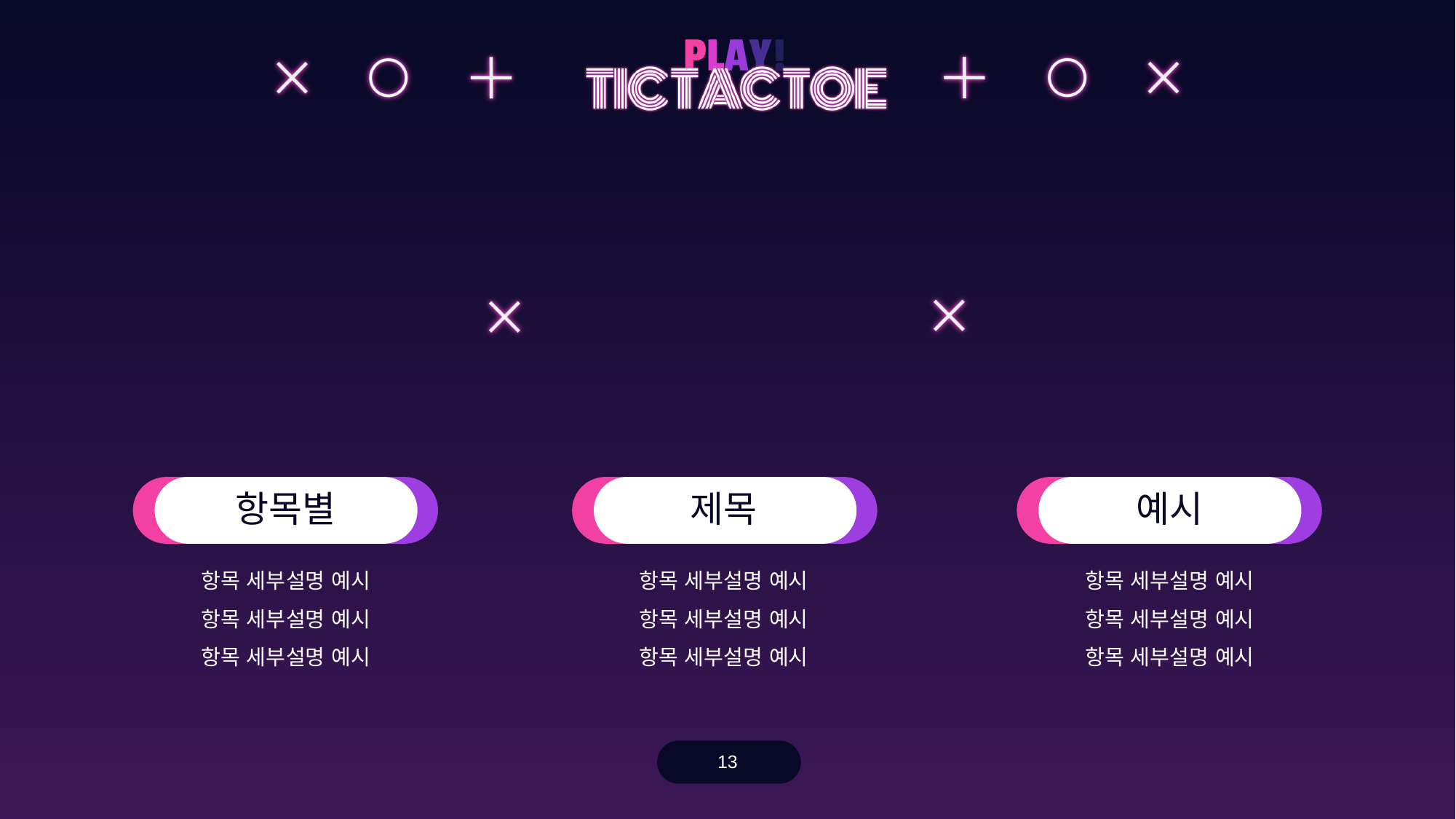

항목별
제목
예시
항목 세부설명 예시
항목 세부설명 예시
항목 세부설명 예시
항목 세부설명 예시
항목 세부설명 예시
항목 세부설명 예시
항목 세부설명 예시
항목 세부설명 예시
항목 세부설명 예시
13